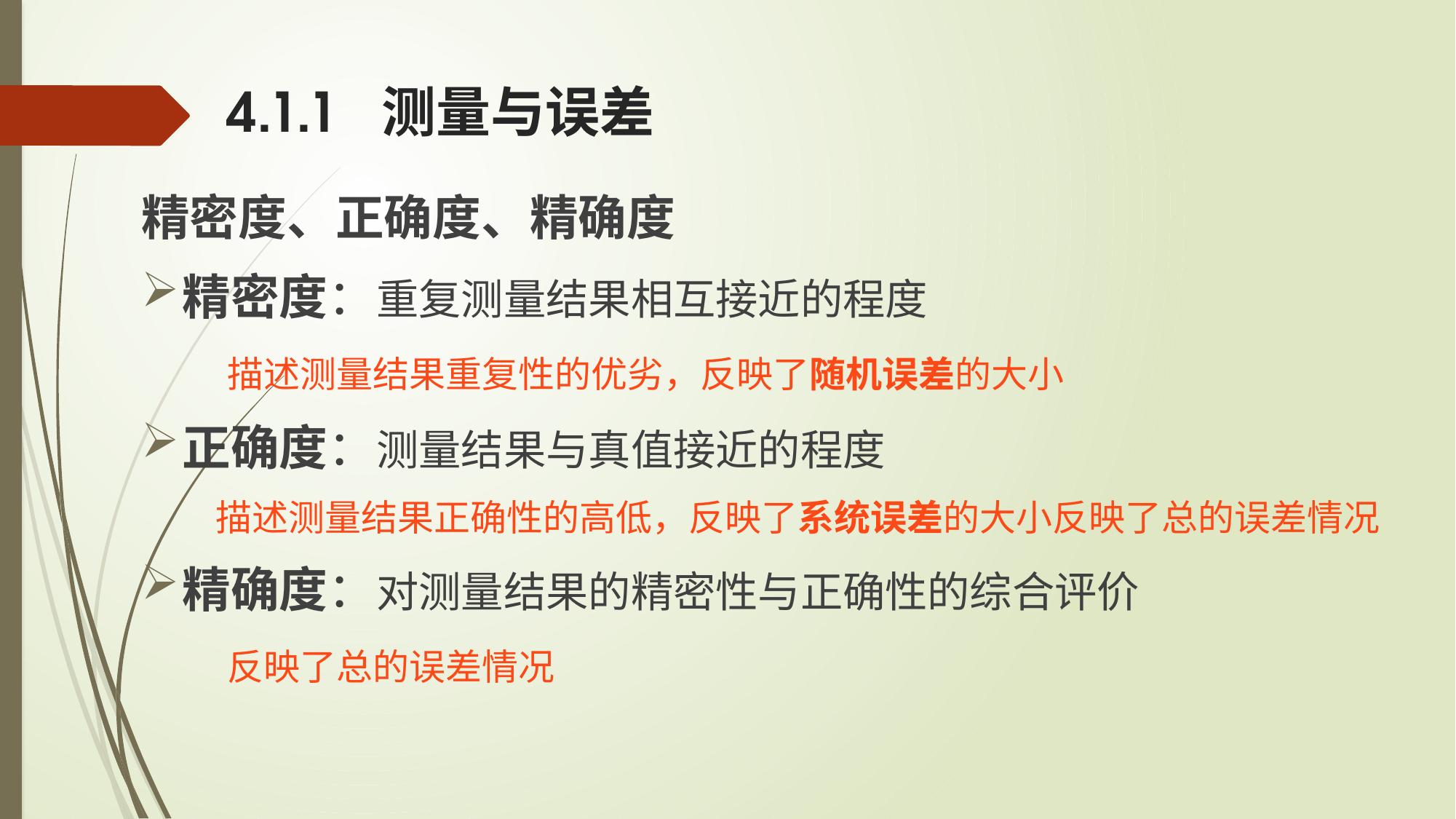

4.1.1  测量与误差
精密度、正确度、精确度
精密度：重复测量结果相互接近的程度
        描述测量结果重复性的优劣，反映了随机误差的大小
正确度：测量结果与真值接近的程度
        描述测量结果正确性的高低，反映了系统误差的大小反映了总的误差情况
精确度：对测量结果的精密性与正确性的综合评价
        反映了总的误差情况